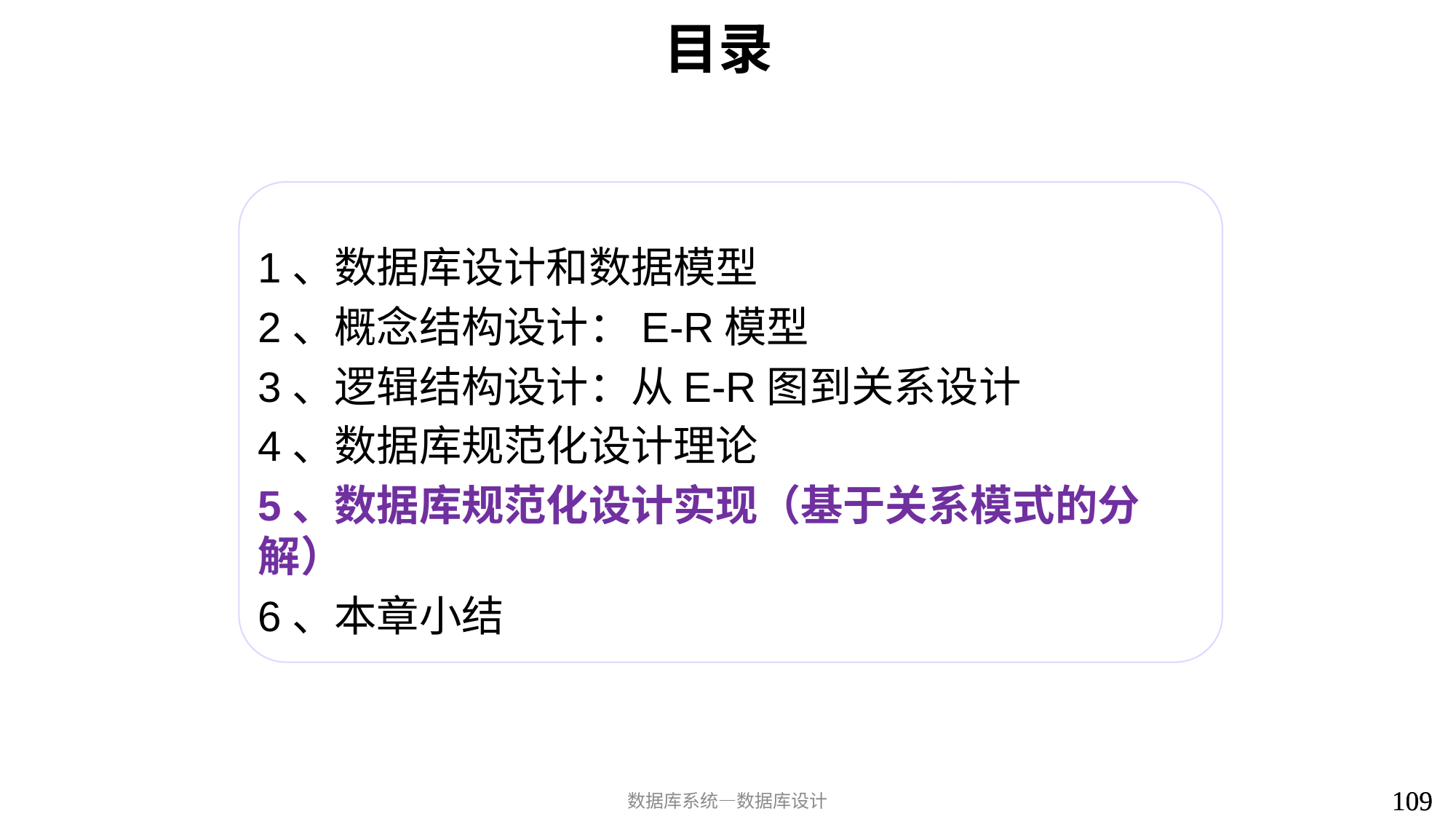

# 目录

1、数据库设计和数据模型
2、概念结构设计：E-R模型
3、逻辑结构设计：从E-R图到关系设计
4、数据库规范化设计理论
5、数据库规范化设计实现（基于关系模式的分解）
6、本章小结

109
109
数据库系统—数据库设计